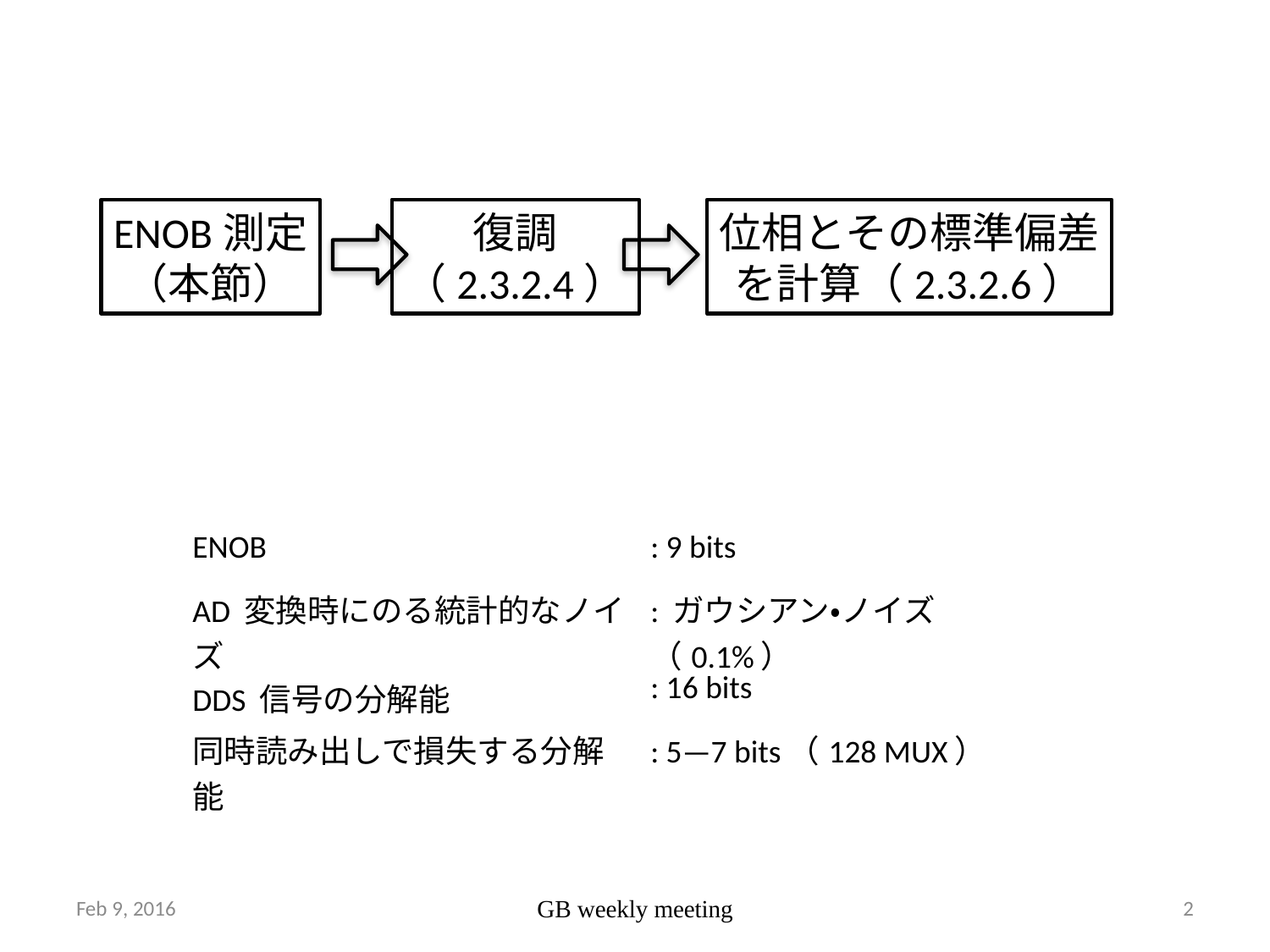

ENOB測定
（本節）
復調
（2.3.2.4）
位相とその標準偏差
を計算（2.3.2.6）

| ENOB | : 9 bits |
| --- | --- |
| AD 変換時にのる統計的なノイズ | : ガウシアン・ノイズ（0.1%） |
| DDS 信号の分解能 | : 16 bits |
| 同時読み出しで損失する分解能 | : 5—7 bits（128 MUX） |
|  |  |
Feb 9, 2016
GB weekly meeting
2